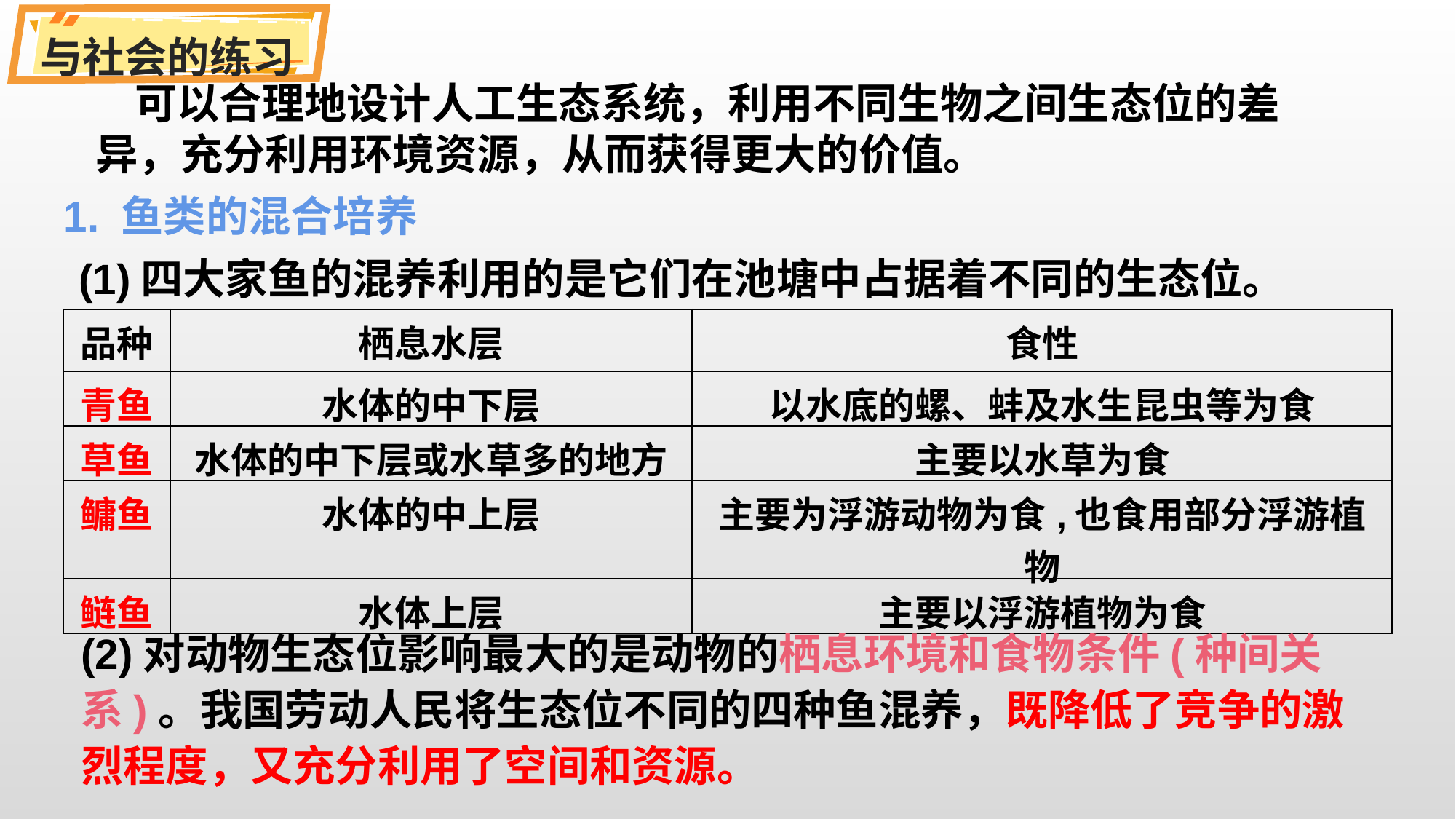

与社会的练习

   可以合理地设计人工生态系统，利用不同生物之间生态位的差异，充分利用环境资源，从而获得更大的价值。
1. 鱼类的混合培养
(1)四大家鱼的混养利用的是它们在池塘中占据着不同的生态位。
| 品种 | 栖息水层 | 食性 |
| --- | --- | --- |
| 青鱼 | 水体的中下层 | 以水底的螺、蚌及水生昆虫等为食 |
| 草鱼 | 水体的中下层或水草多的地方 | 主要以水草为食 |
| 鳙鱼 | 水体的中上层 | 主要为浮游动物为食,也食用部分浮游植物 |
| 鲢鱼 | 水体上层 | 主要以浮游植物为食 |
(2)对动物生态位影响最大的是动物的栖息环境和食物条件(种间关系)。我国劳动人民将生态位不同的四种鱼混养，既降低了竞争的激烈程度，又充分利用了空间和资源。